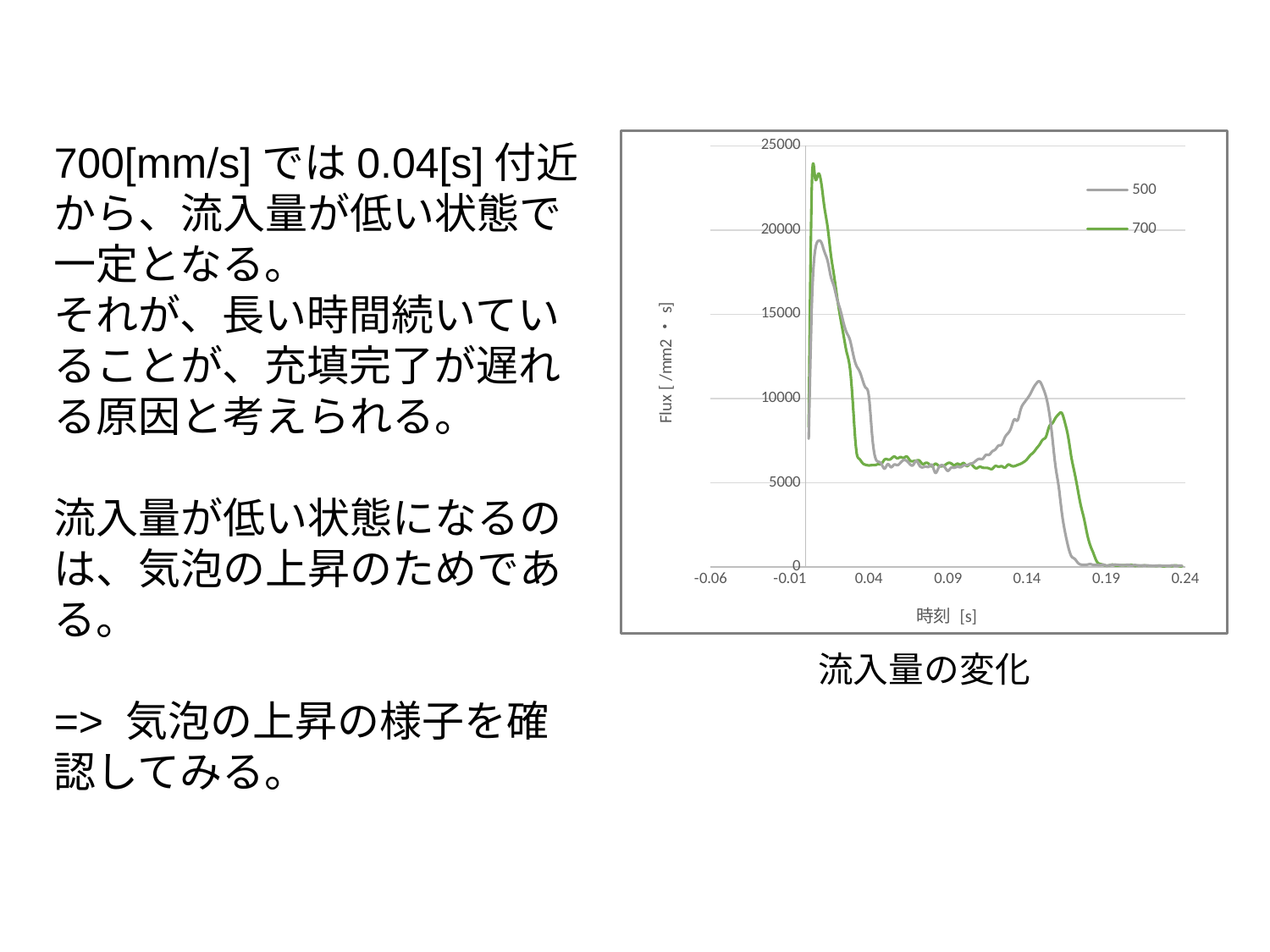

700[mm/s]では0.04[s]付近から、流入量が低い状態で一定となる。
それが、長い時間続いていることが、充填完了が遅れる原因と考えられる。

流入量が低い状態になるのは、気泡の上昇のためである。

=> 気泡の上昇の様子を確認してみる。

### Chart

| Category | 500 | 700 |
|---|---|---|
流入量の変化